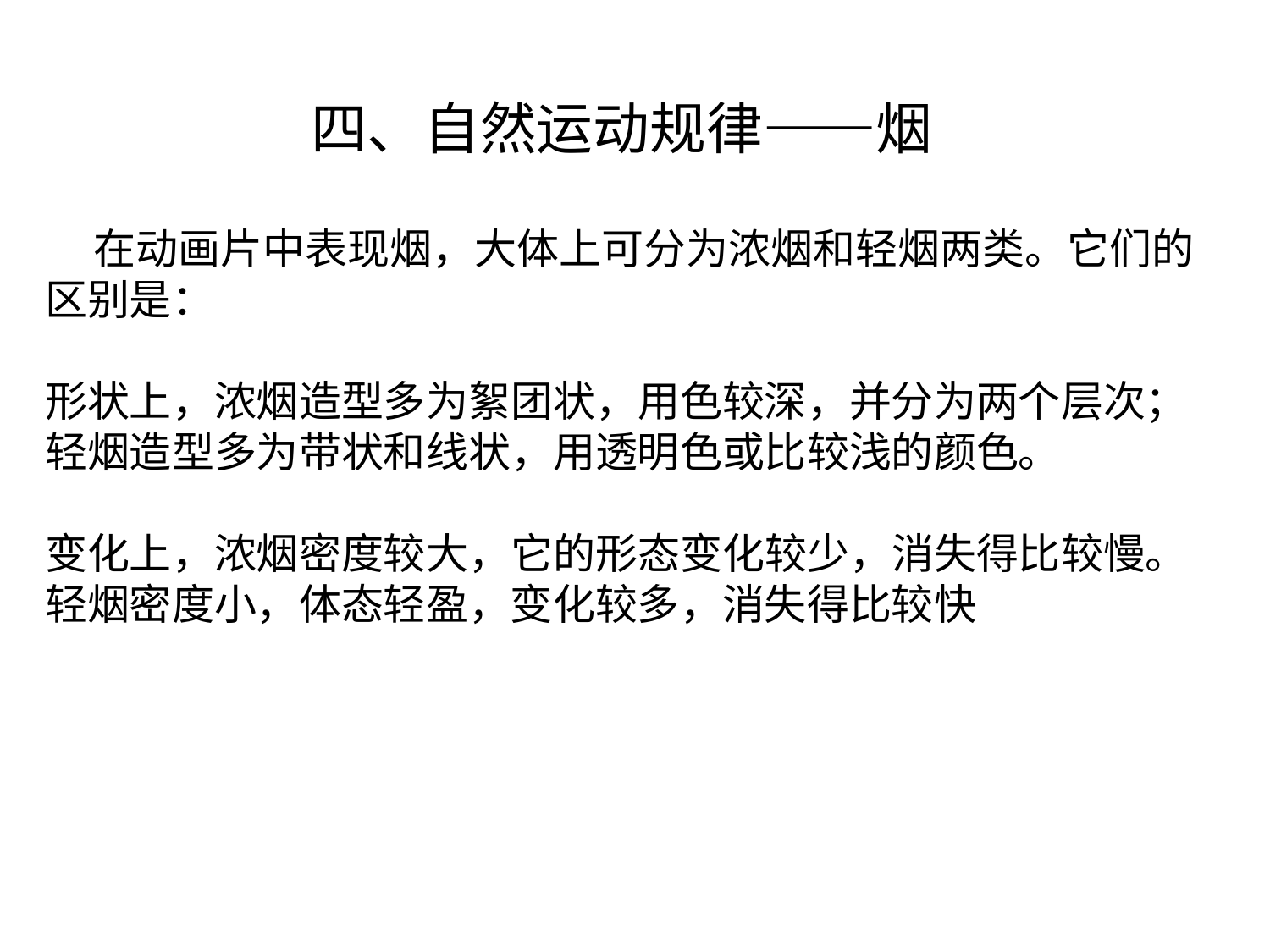

四、自然运动规律——烟
    在动画片中表现烟，大体上可分为浓烟和轻烟两类。它们的
区别是：

形状上，浓烟造型多为絮团状，用色较深，并分为两个层次；
轻烟造型多为带状和线状，用透明色或比较浅的颜色。

变化上，浓烟密度较大，它的形态变化较少，消失得比较慢。
轻烟密度小，体态轻盈，变化较多，消失得比较快